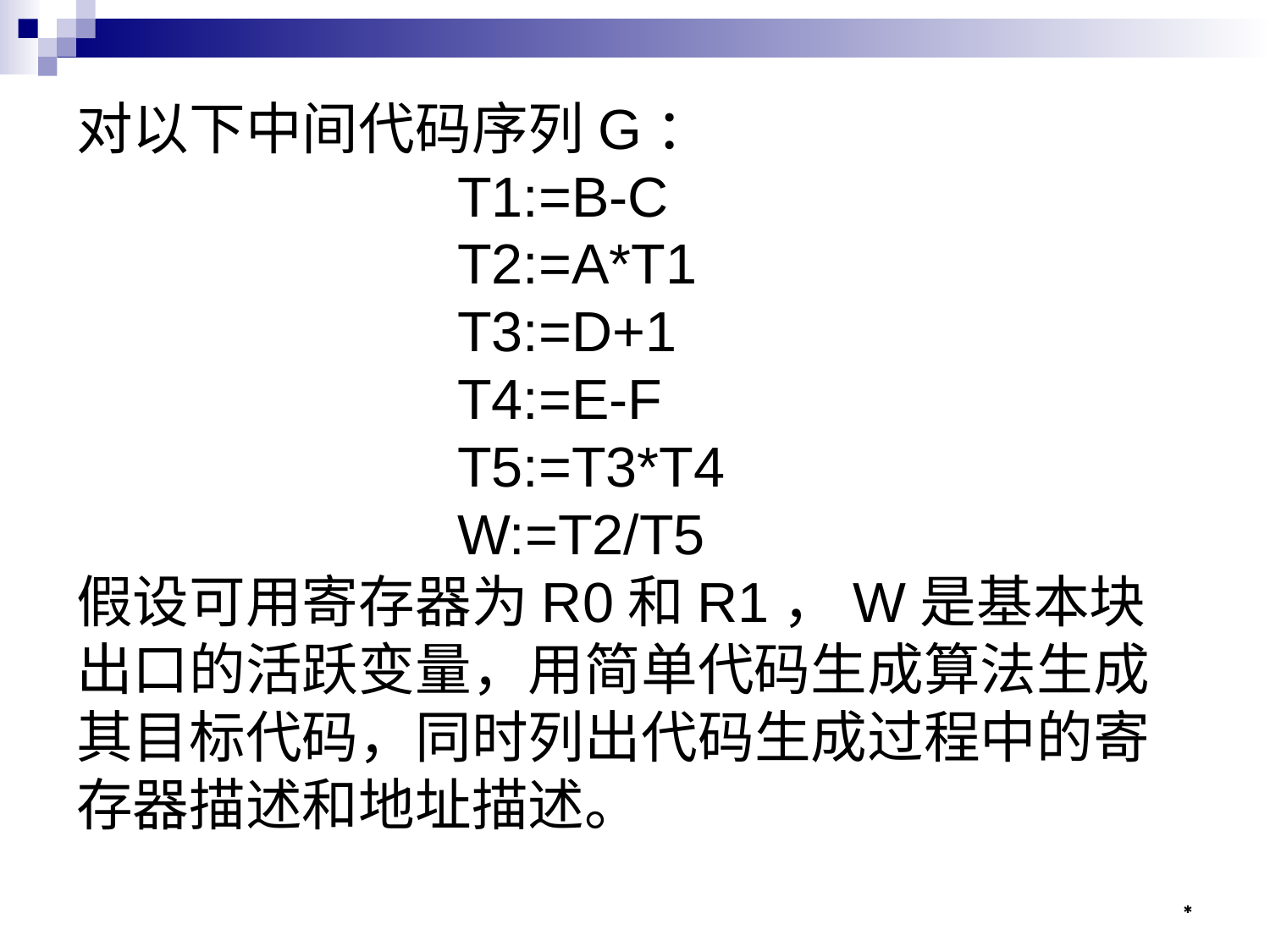

# 对以下中间代码序列G： T1:=B-C T2:=A*T1 T3:=D+1 T4:=E-F T5:=T3*T4 W:=T2/T5 假设可用寄存器为R0和R1，W是基本块出口的活跃变量，用简单代码生成算法生成其目标代码，同时列出代码生成过程中的寄存器描述和地址描述。
*